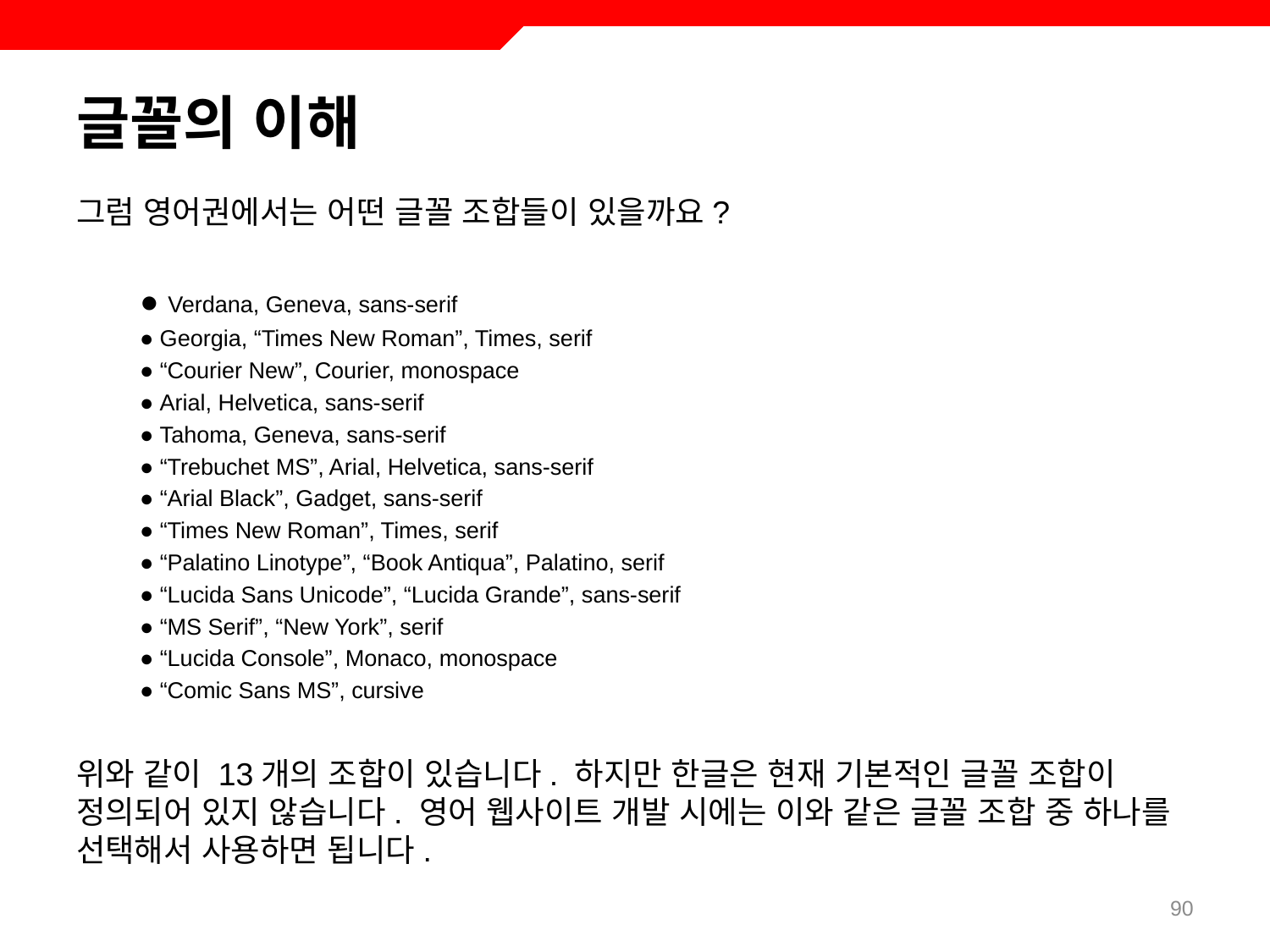

# 글꼴의 이해
그럼 영어권에서는 어떤 글꼴 조합들이 있을까요?

● Verdana, Geneva, sans-serif
● Georgia, “Times New Roman”, Times, serif
● “Courier New”, Courier, monospace
● Arial, Helvetica, sans-serif
● Tahoma, Geneva, sans-serif
● “Trebuchet MS”, Arial, Helvetica, sans-serif
● “Arial Black”, Gadget, sans-serif
● “Times New Roman”, Times, serif
● “Palatino Linotype”, “Book Antiqua”, Palatino, serif
● “Lucida Sans Unicode”, “Lucida Grande”, sans-serif
● “MS Serif”, “New York”, serif
● “Lucida Console”, Monaco, monospace
● “Comic Sans MS”, cursive

위와 같이 13개의 조합이 있습니다. 하지만 한글은 현재 기본적인 글꼴 조합이 정의되어 있지 않습니다. 영어 웹사이트 개발 시에는 이와 같은 글꼴 조합 중 하나를 선택해서 사용하면 됩니다.
90